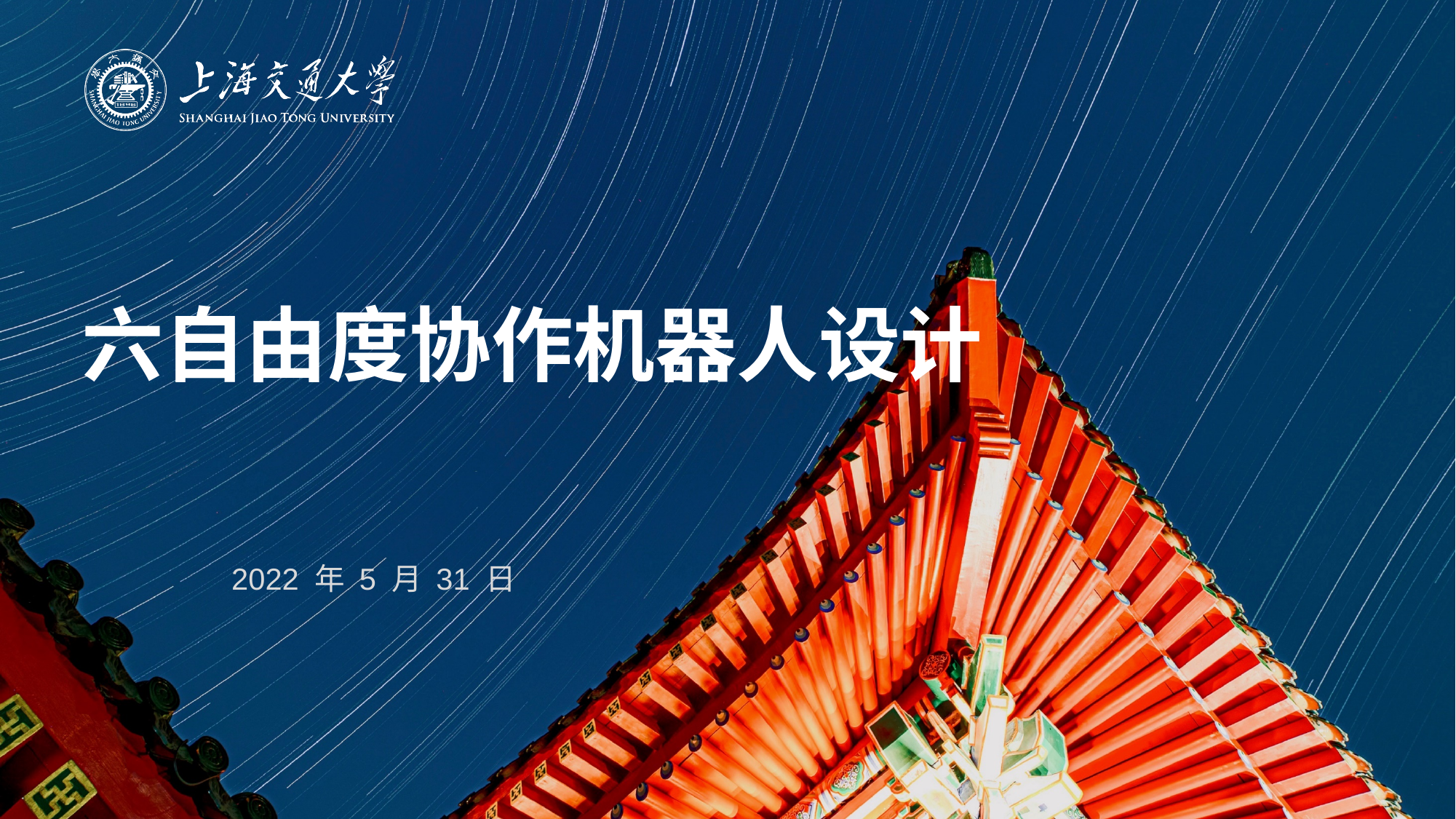

六自由度协作机器人设计
2022 年 5 月 31 日